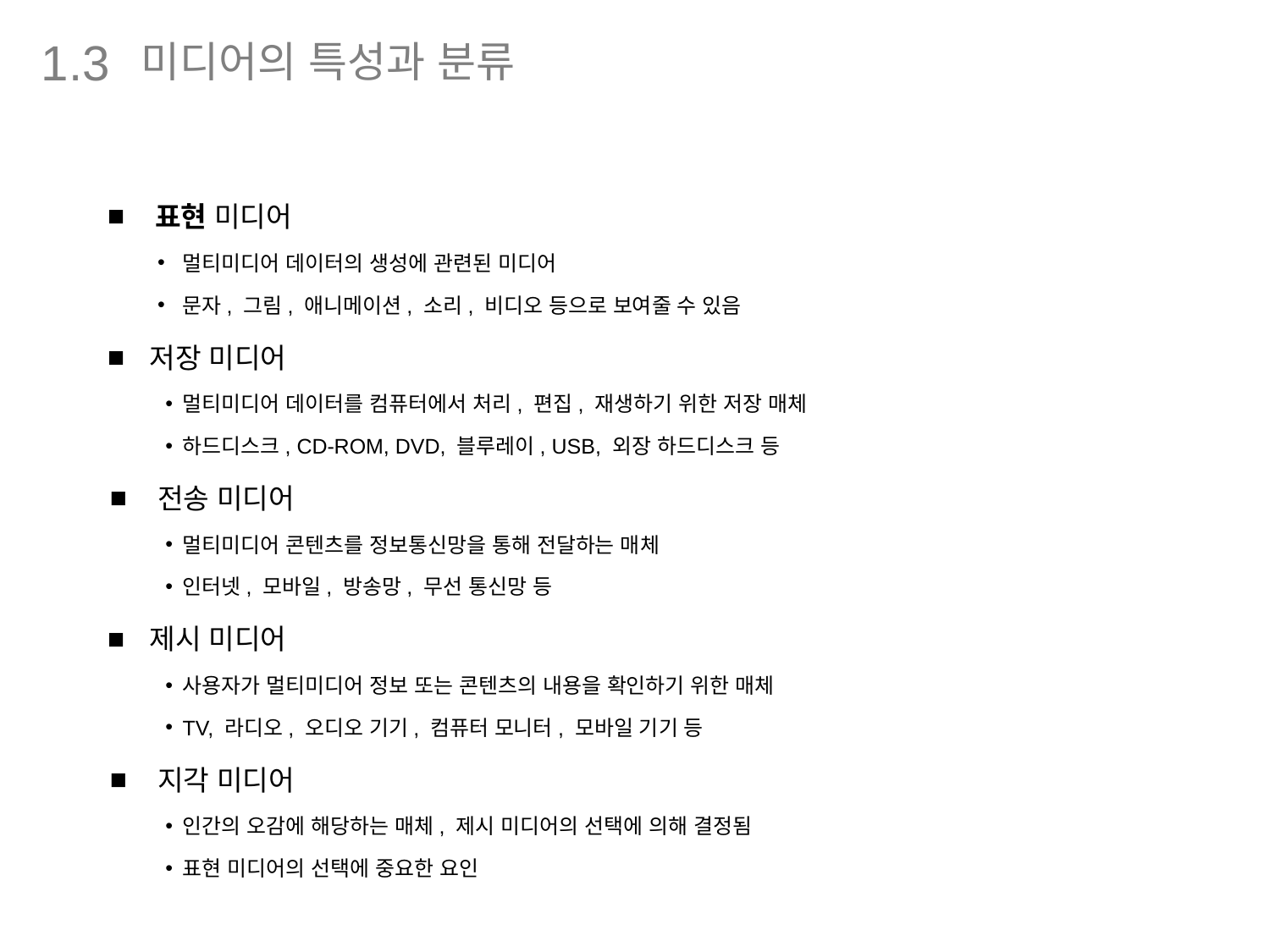

미디어의 특성과 분류
1.3
표현 미디어
멀티미디어 데이터의 생성에 관련된 미디어
문자, 그림, 애니메이션, 소리, 비디오 등으로 보여줄 수 있음
저장 미디어
멀티미디어 데이터를 컴퓨터에서 처리, 편집, 재생하기 위한 저장 매체
하드디스크, CD-ROM, DVD, 블루레이, USB, 외장 하드디스크 등
전송 미디어
멀티미디어 콘텐츠를 정보통신망을 통해 전달하는 매체
인터넷, 모바일, 방송망, 무선 통신망 등
제시 미디어
사용자가 멀티미디어 정보 또는 콘텐츠의 내용을 확인하기 위한 매체
TV, 라디오, 오디오 기기, 컴퓨터 모니터, 모바일 기기 등
지각 미디어
인간의 오감에 해당하는 매체, 제시 미디어의 선택에 의해 결정됨
표현 미디어의 선택에 중요한 요인